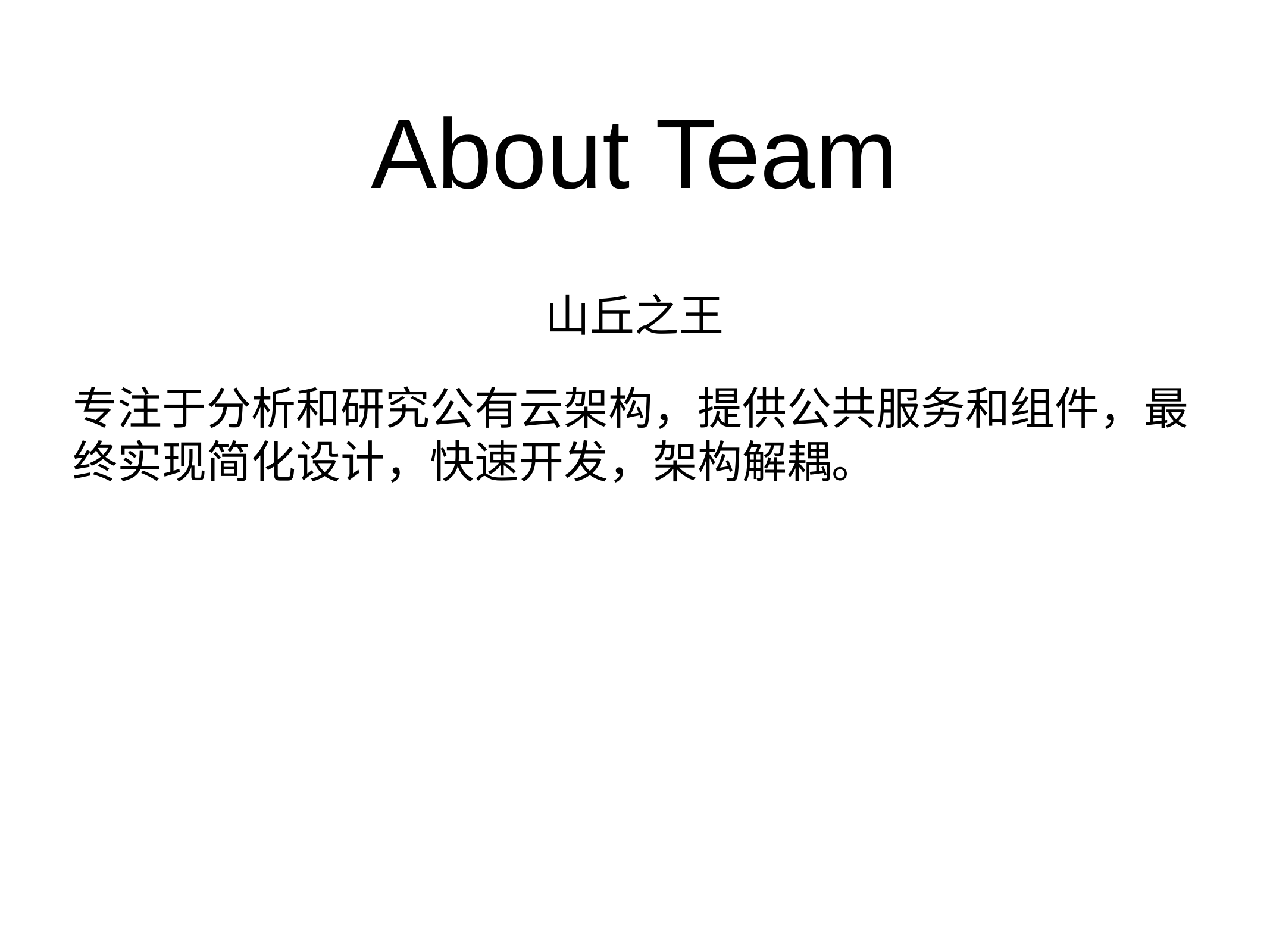

# About Team
山丘之王
专注于分析和研究公有云架构，提供公共服务和组件，最终实现简化设计，快速开发，架构解耦。
3